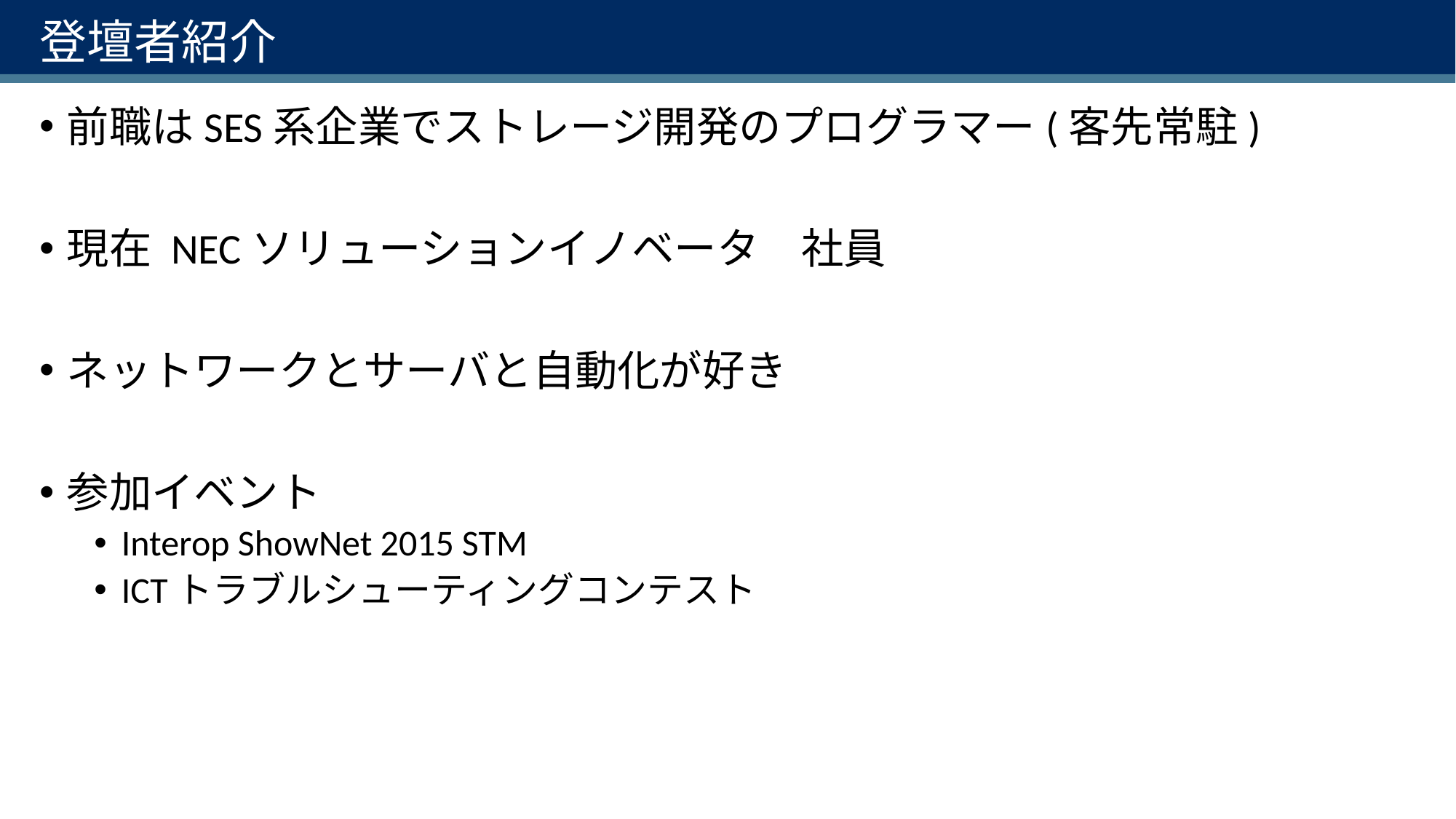

# 登壇者紹介
前職はSES系企業でストレージ開発のプログラマー(客先常駐)

現在 NECソリューションイノベータ　社員

ネットワークとサーバと自動化が好き

参加イベント
Interop ShowNet 2015 STM
ICTトラブルシューティングコンテスト